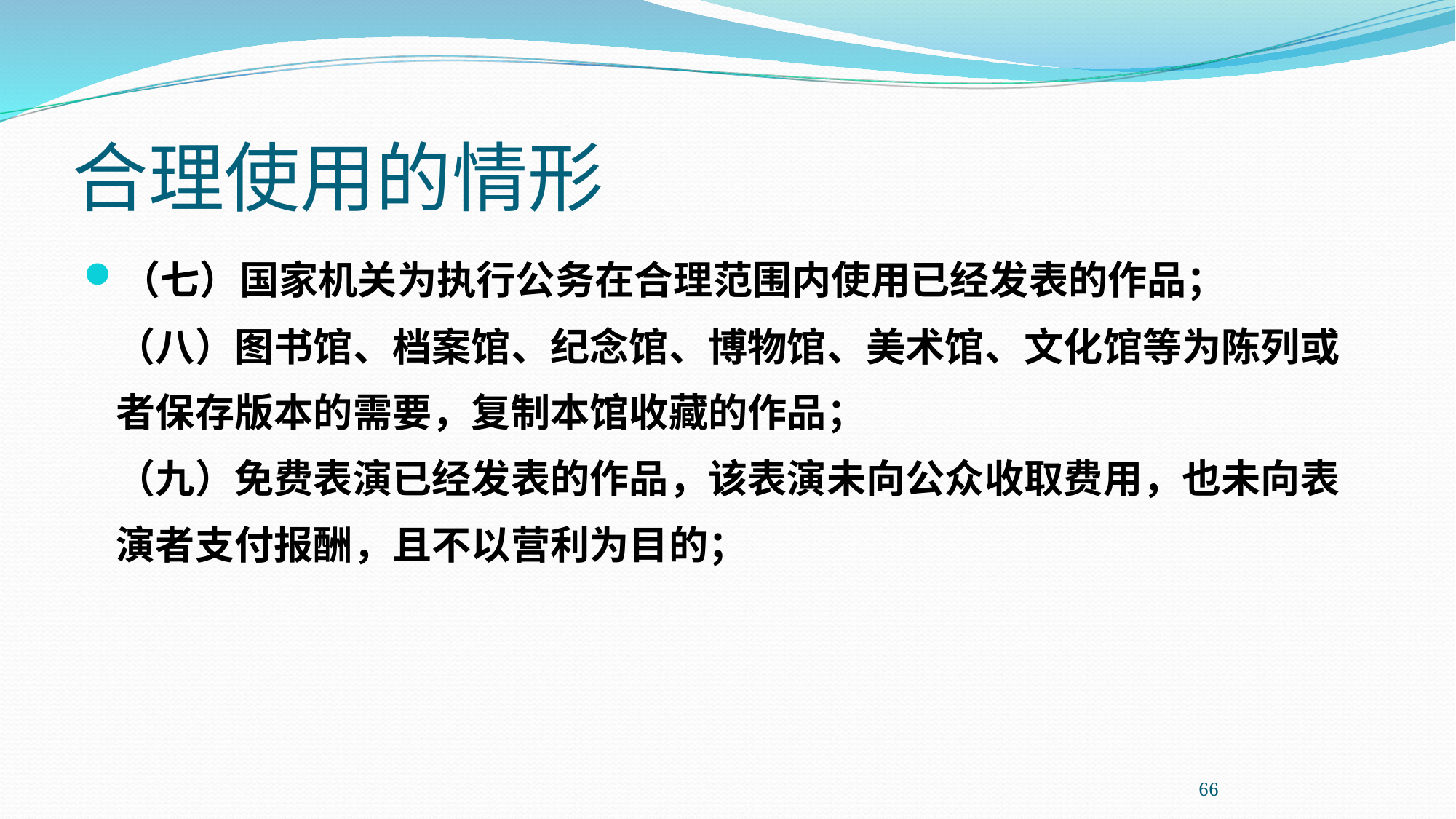

合理使用的情形
（七）国家机关为执行公务在合理范围内使用已经发表的作品；
（八）图书馆、档案馆、纪念馆、博物馆、美术馆、文化馆等为陈列或者保存版本的需要，复制本馆收藏的作品；
（九）免费表演已经发表的作品，该表演未向公众收取费用，也未向表演者支付报酬，且不以营利为目的；
66